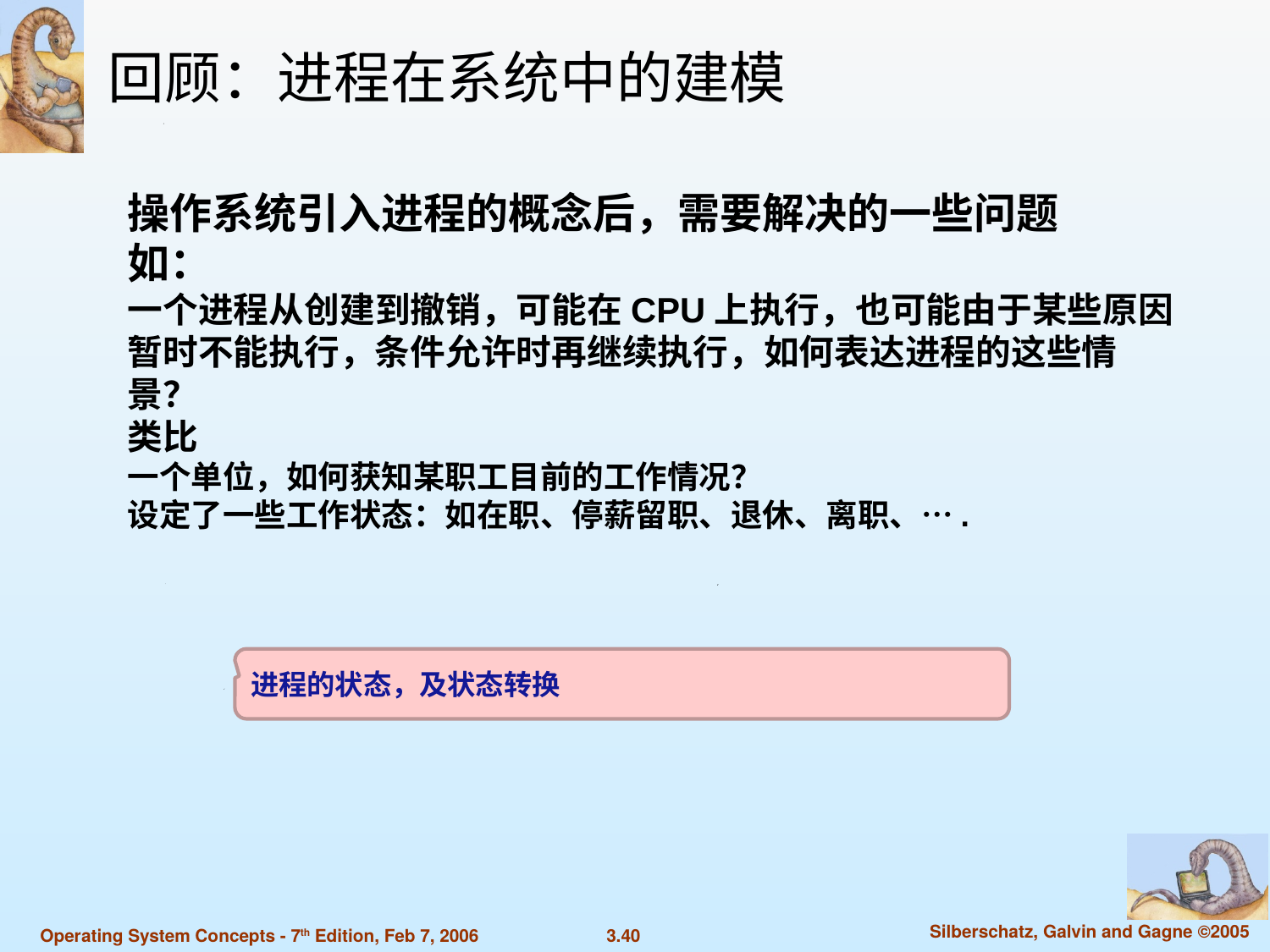

回顾：进程在系统中的建模
操作系统引入进程的概念后，需要解决的一些问题
如：
一个进程从创建到撤销，可能在CPU上执行，也可能由于某些原因暂时不能执行，条件允许时再继续执行，如何表达进程的这些情景？
类比
一个单位，如何获知某职工目前的工作情况？
设定了一些工作状态：如在职、停薪留职、退休、离职、….

进程的状态，及状态转换